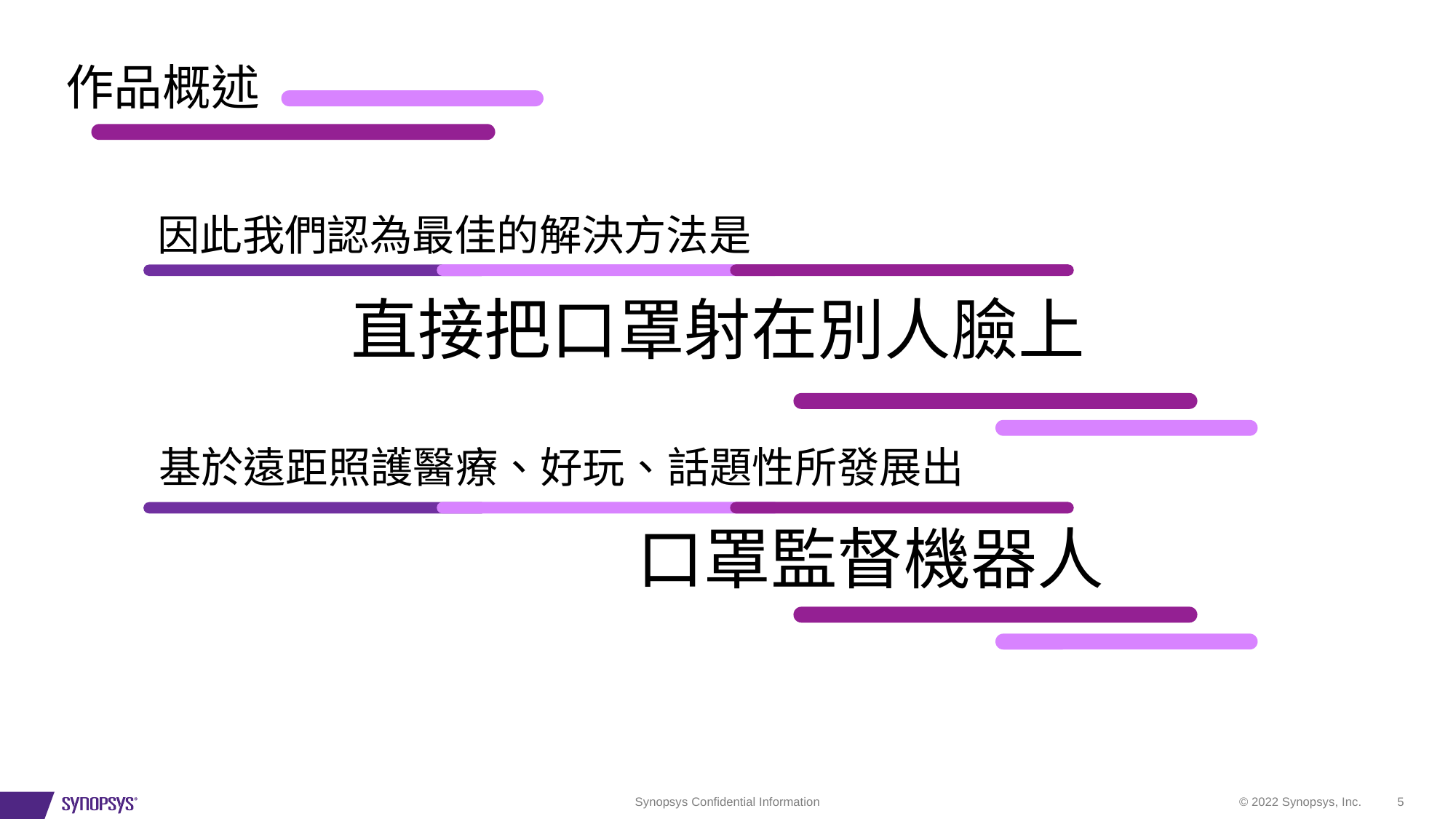

# 作品概述

因此我們認為最佳的解決方法是

直接把口罩射在別人臉上

基於遠距照護醫療、好玩、話題性所發展出

口罩監督機器人